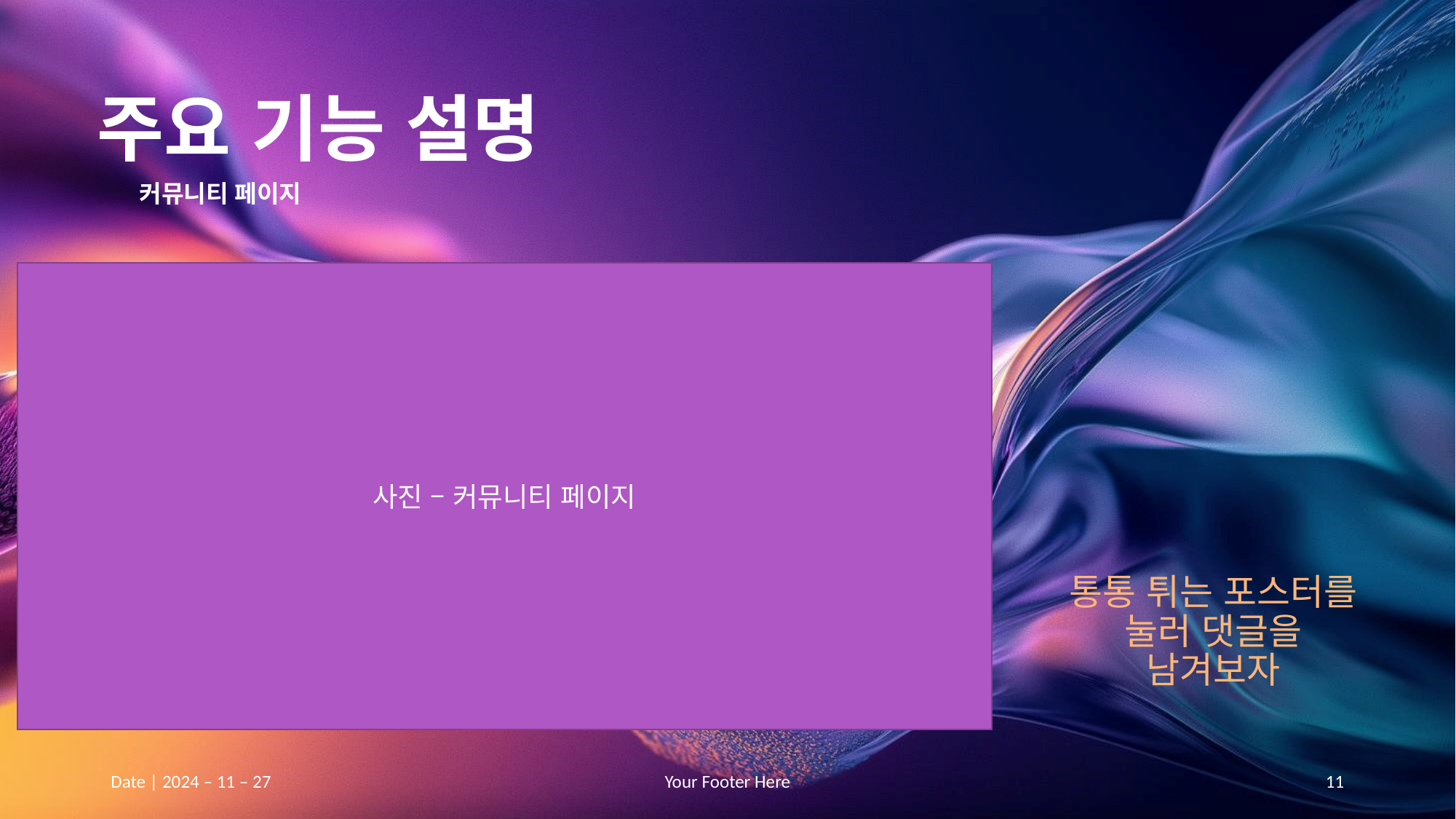

# 주요 기능 설명
커뮤니티 페이지
사진 – 커뮤니티 페이지
통통 튀는 포스터를 눌러 댓글을 남겨보자
Date | 2024 – 11 – 27
Your Footer Here
11